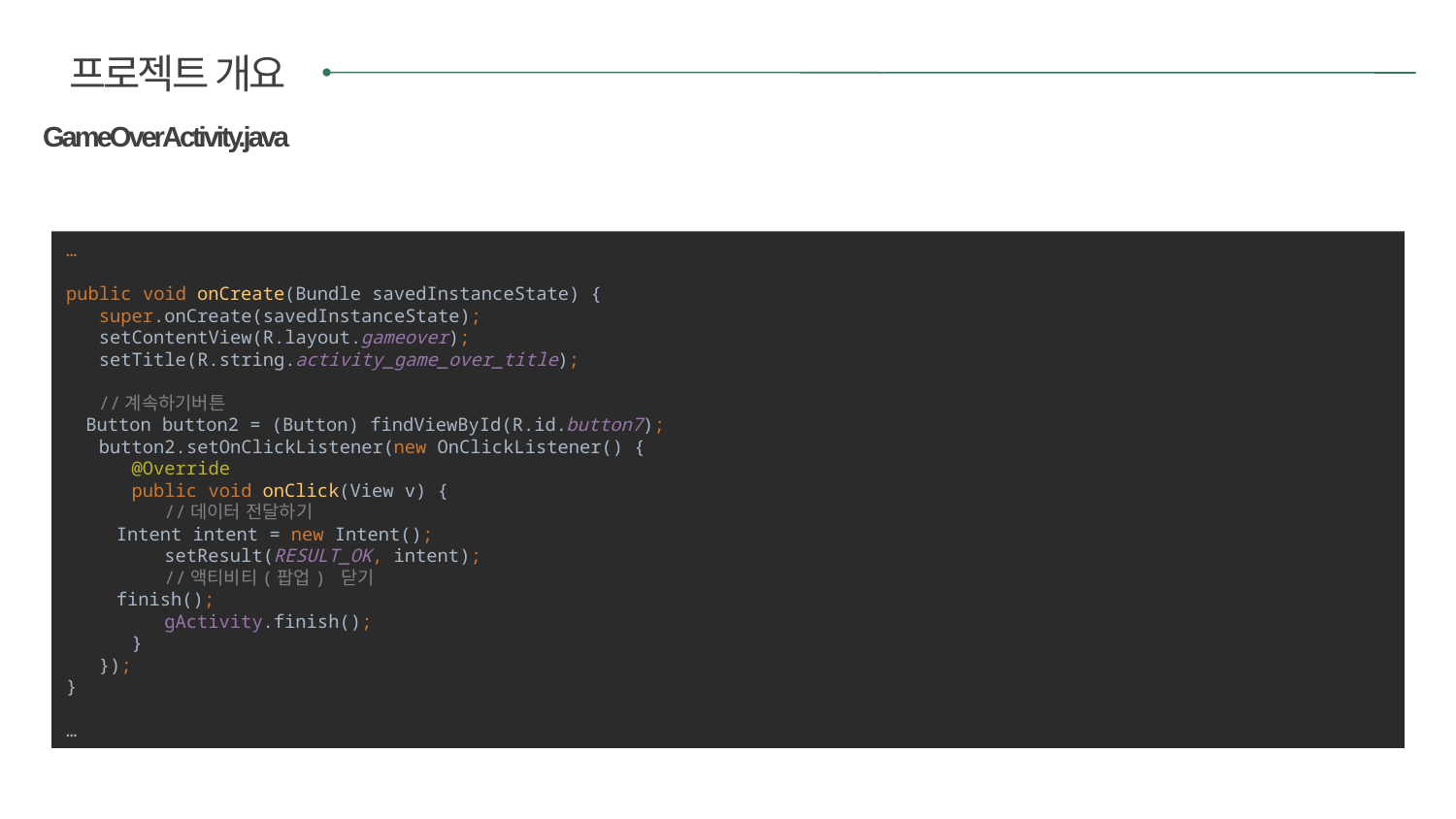

프로젝트 개요
GameOverActivity.java
…

public void onCreate(Bundle savedInstanceState) {
   super.onCreate(savedInstanceState);
   setContentView(R.layout.gameover);
   setTitle(R.string.activity_game_over_title);
   //계속하기버튼
   Button button2 = (Button) findViewById(R.id.button7);
   button2.setOnClickListener(new OnClickListener() {
      @Override
      public void onClick(View v) {
         //데이터 전달하기
         Intent intent = new Intent();
         setResult(RESULT_OK, intent);
         //액티비티(팝업) 닫기
         finish();
         gActivity.finish();
      }
   });
}

…